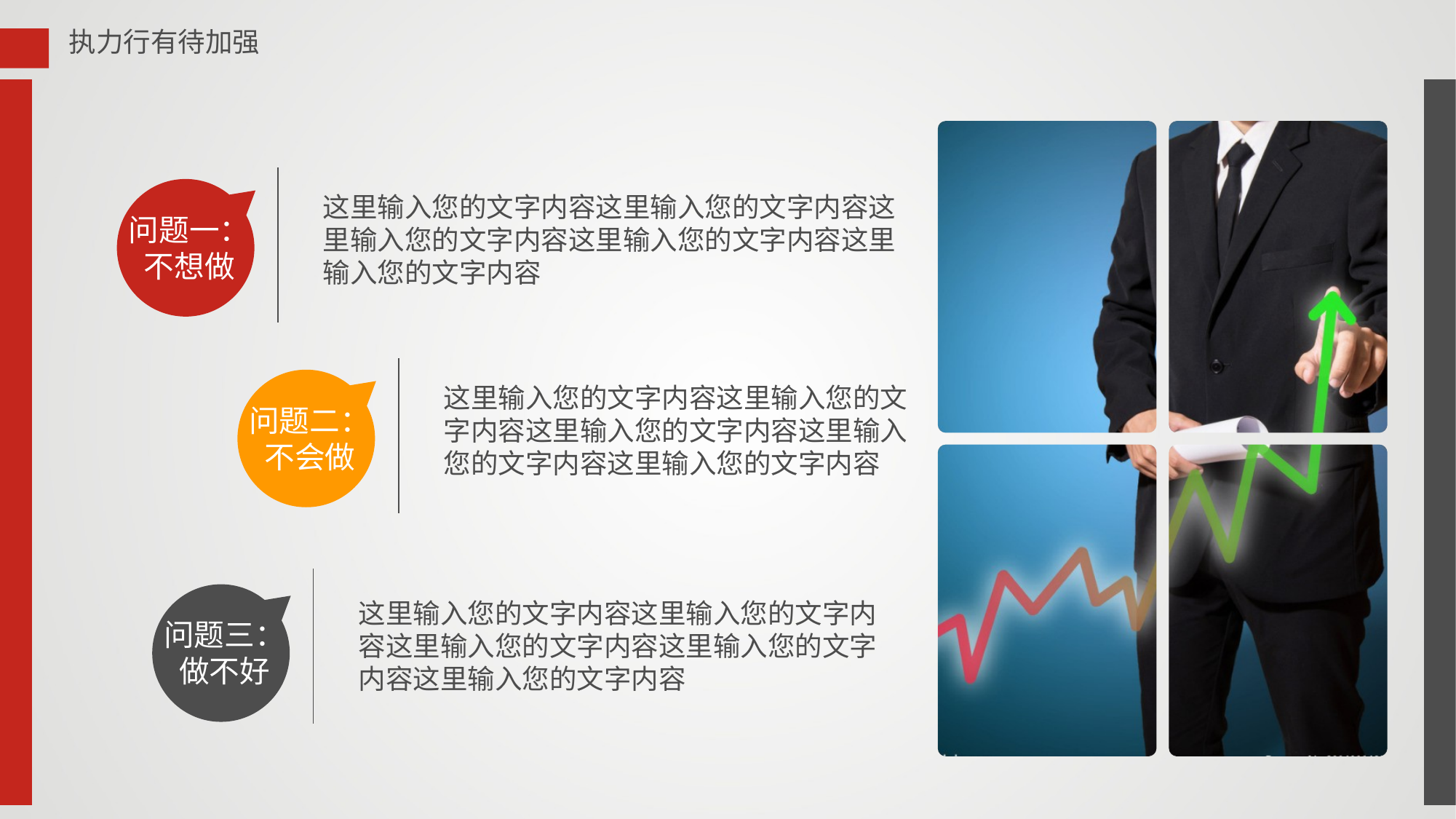

执力行有待加强

这里输入您的文字内容这里输入您的文字内容这里输入您的文字内容这里输入您的文字内容这里输入您的文字内容
问题一：
不想做

这里输入您的文字内容这里输入您的文字内容这里输入您的文字内容这里输入您的文字内容这里输入您的文字内容
问题二：
不会做

这里输入您的文字内容这里输入您的文字内容这里输入您的文字内容这里输入您的文字内容这里输入您的文字内容
问题三：
做不好